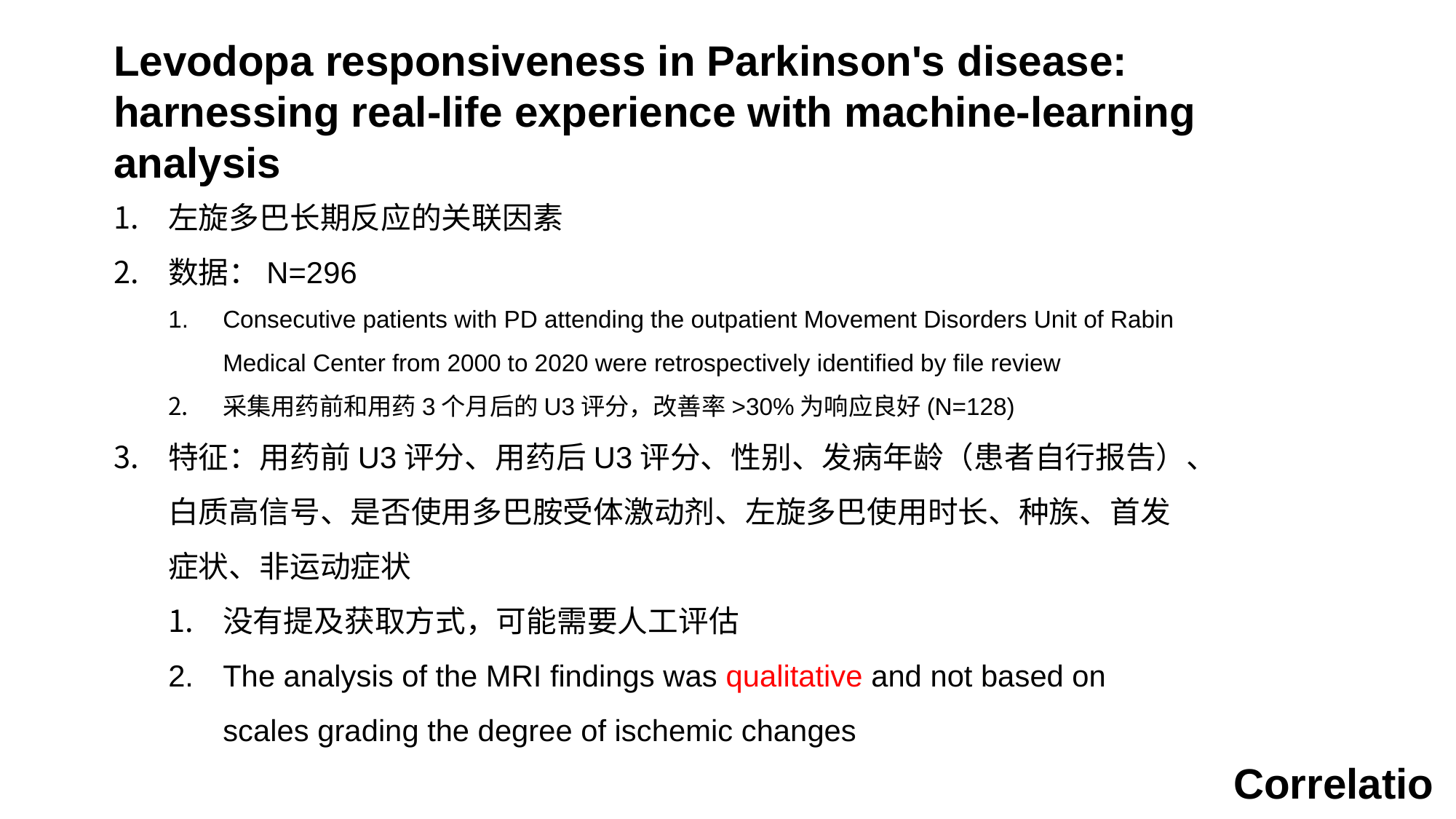

Levodopa responsiveness in Parkinson's disease: harnessing real-life experience with machine-learning analysis
左旋多巴长期反应的关联因素
数据：N=296
Consecutive patients with PD attending the outpatient Movement Disorders Unit of Rabin Medical Center from 2000 to 2020 were retrospectively identified by file review
采集用药前和用药3个月后的U3评分，改善率>30%为响应良好(N=128)
特征：用药前U3评分、用药后U3评分、性别、发病年龄（患者自行报告）、白质高信号、是否使用多巴胺受体激动剂、左旋多巴使用时长、种族、首发症状、非运动症状
没有提及获取方式，可能需要人工评估
The analysis of the MRI findings was qualitative and not based on scales grading the degree of ischemic changes
Correlation